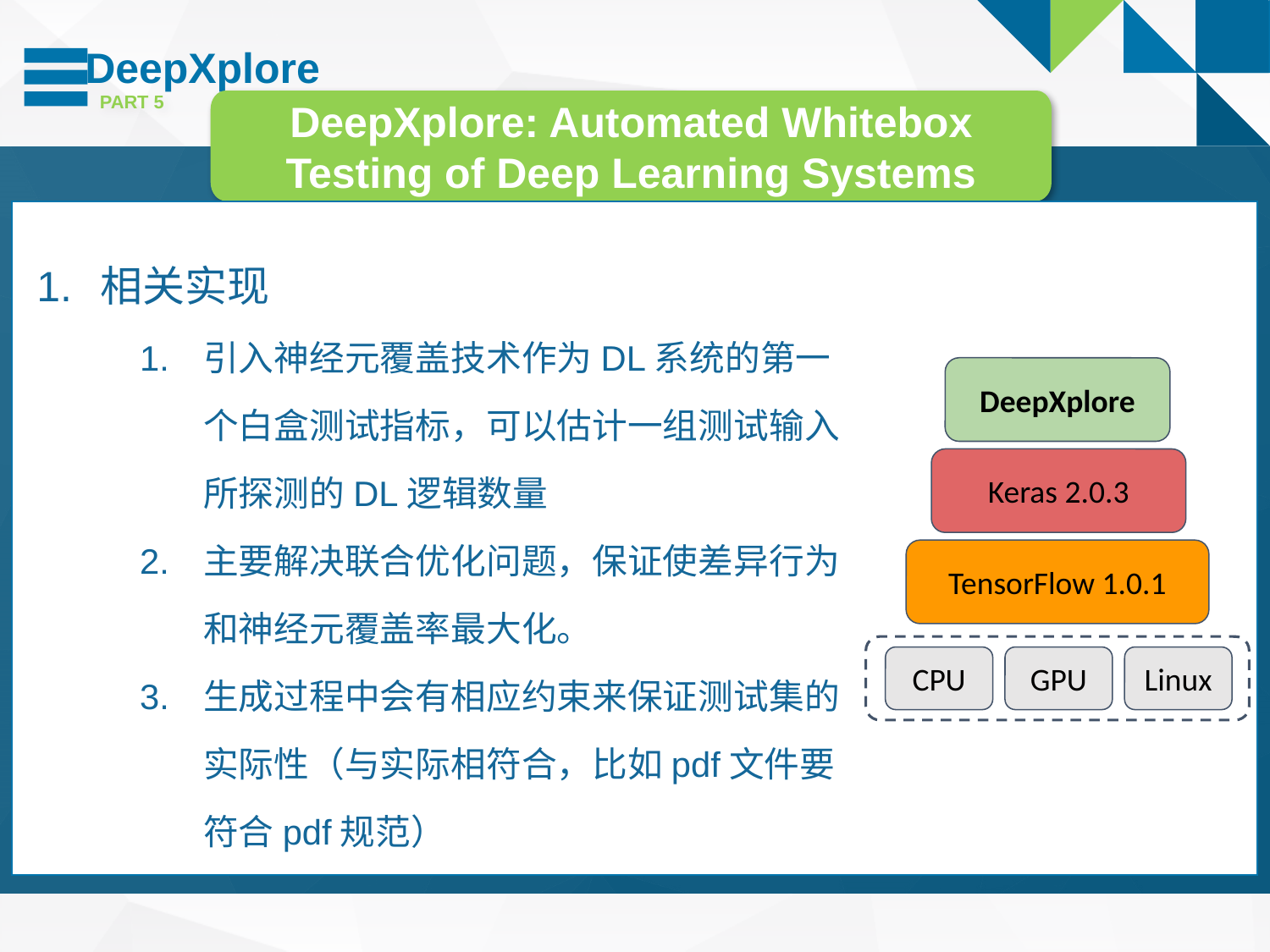

DeepXplore

PART 5
DeepXplore: Automated Whitebox Testing of Deep Learning Systems

相关实现
引入神经元覆盖技术作为DL系统的第一个白盒测试指标，可以估计一组测试输入所探测的DL逻辑数量
主要解决联合优化问题，保证使差异行为和神经元覆盖率最大化。
生成过程中会有相应约束来保证测试集的实际性（与实际相符合，比如pdf文件要符合pdf规范）

DeepXplore
Keras 2.0.3
TensorFlow 1.0.1

CPU
GPU
Linux